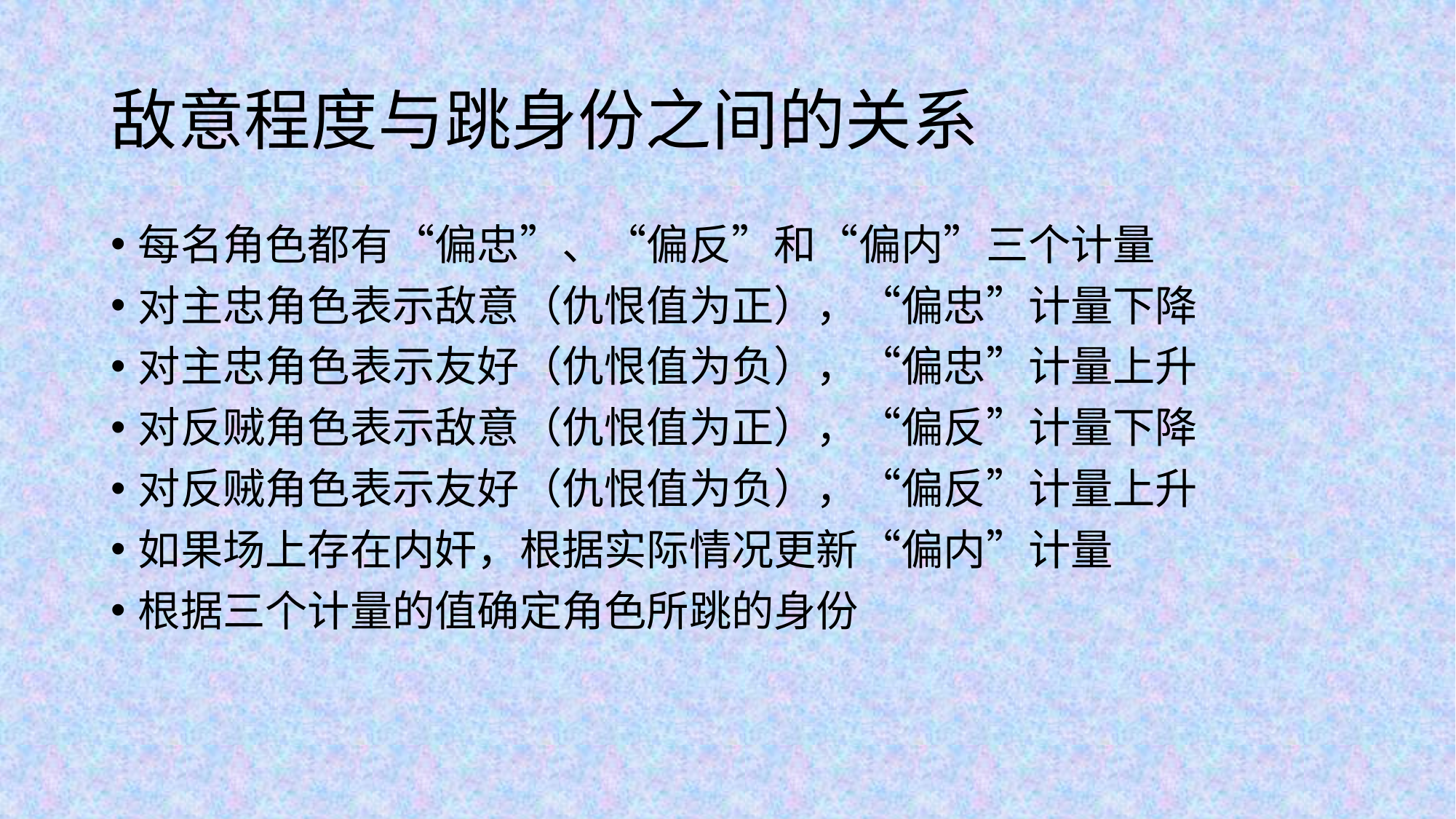

# 敌意程度与跳身份之间的关系
每名角色都有“偏忠”、“偏反”和“偏内”三个计量
对主忠角色表示敌意（仇恨值为正），“偏忠”计量下降
对主忠角色表示友好（仇恨值为负），“偏忠”计量上升
对反贼角色表示敌意（仇恨值为正），“偏反”计量下降
对反贼角色表示友好（仇恨值为负），“偏反”计量上升
如果场上存在内奸，根据实际情况更新“偏内”计量
根据三个计量的值确定角色所跳的身份